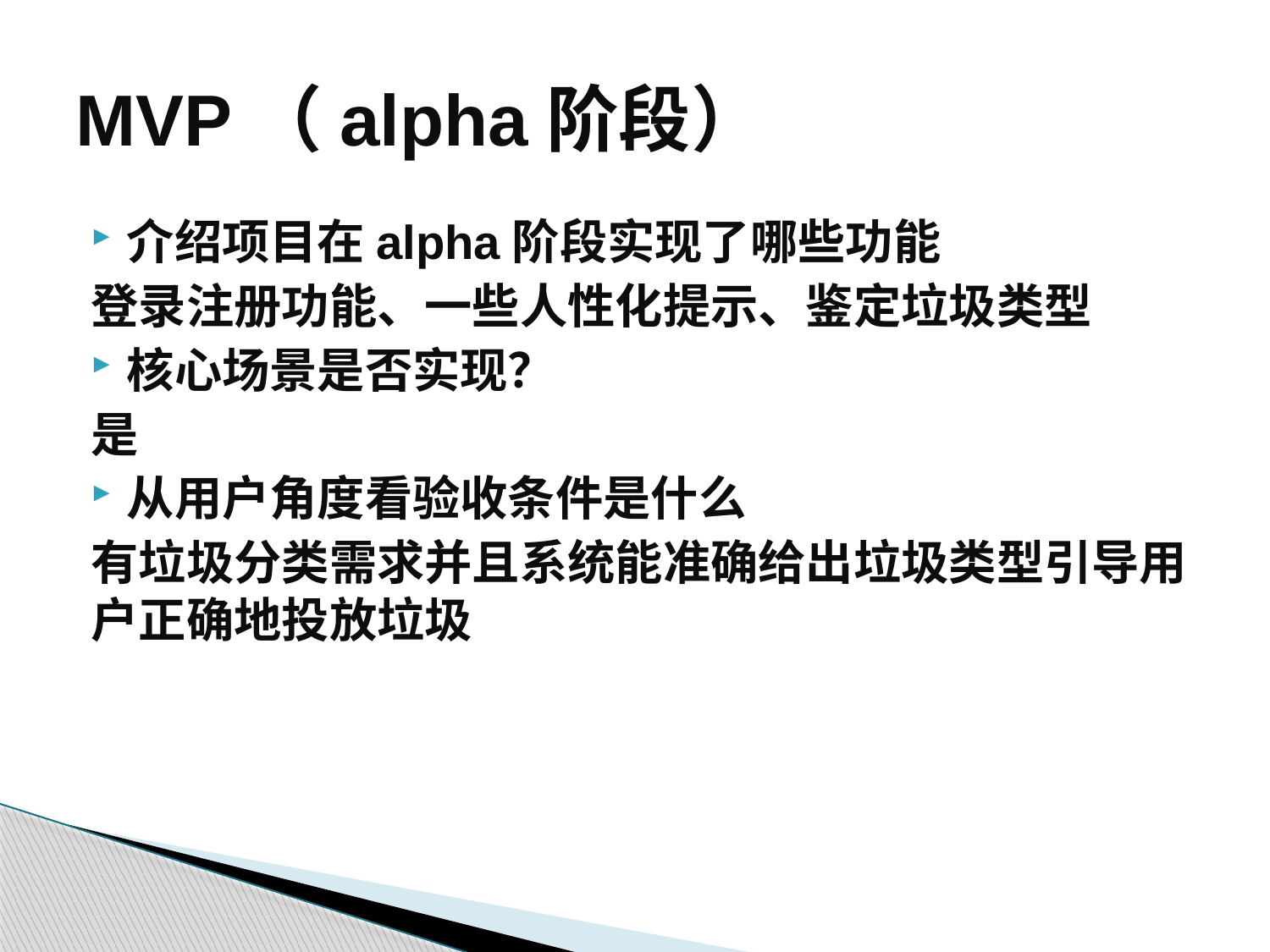

# MVP（alpha阶段）
介绍项目在alpha阶段实现了哪些功能
登录注册功能、一些人性化提示、鉴定垃圾类型
核心场景是否实现？
是
从用户角度看验收条件是什么
有垃圾分类需求并且系统能准确给出垃圾类型引导用户正确地投放垃圾